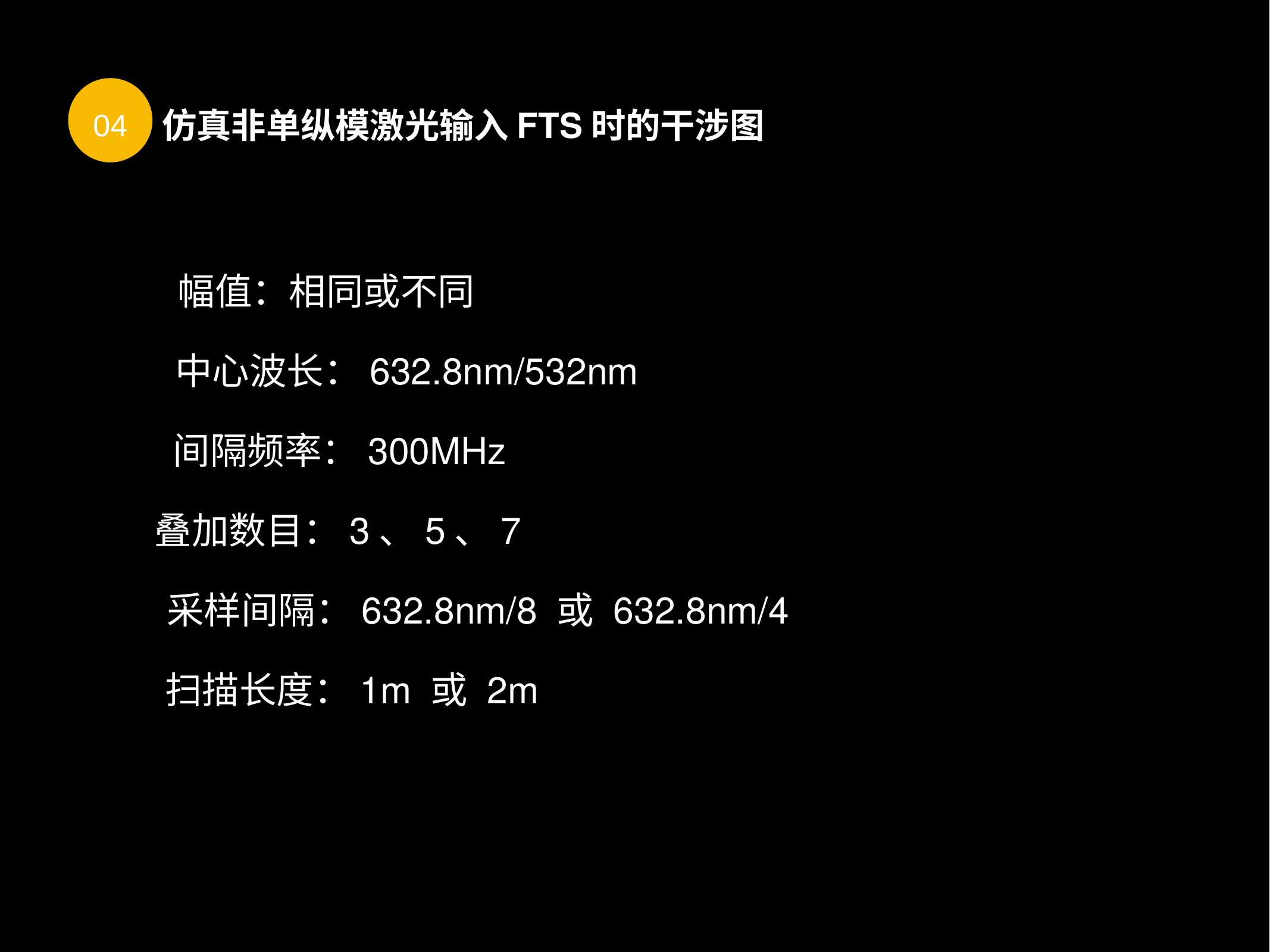

04
仿真非单纵模激光输入FTS时的干涉图
幅值：相同或不同
中心波长：632.8nm/532nm
间隔频率：300MHz
叠加数目：3、5、7
采样间隔：632.8nm/8 或 632.8nm/4
扫描长度：1m 或 2m